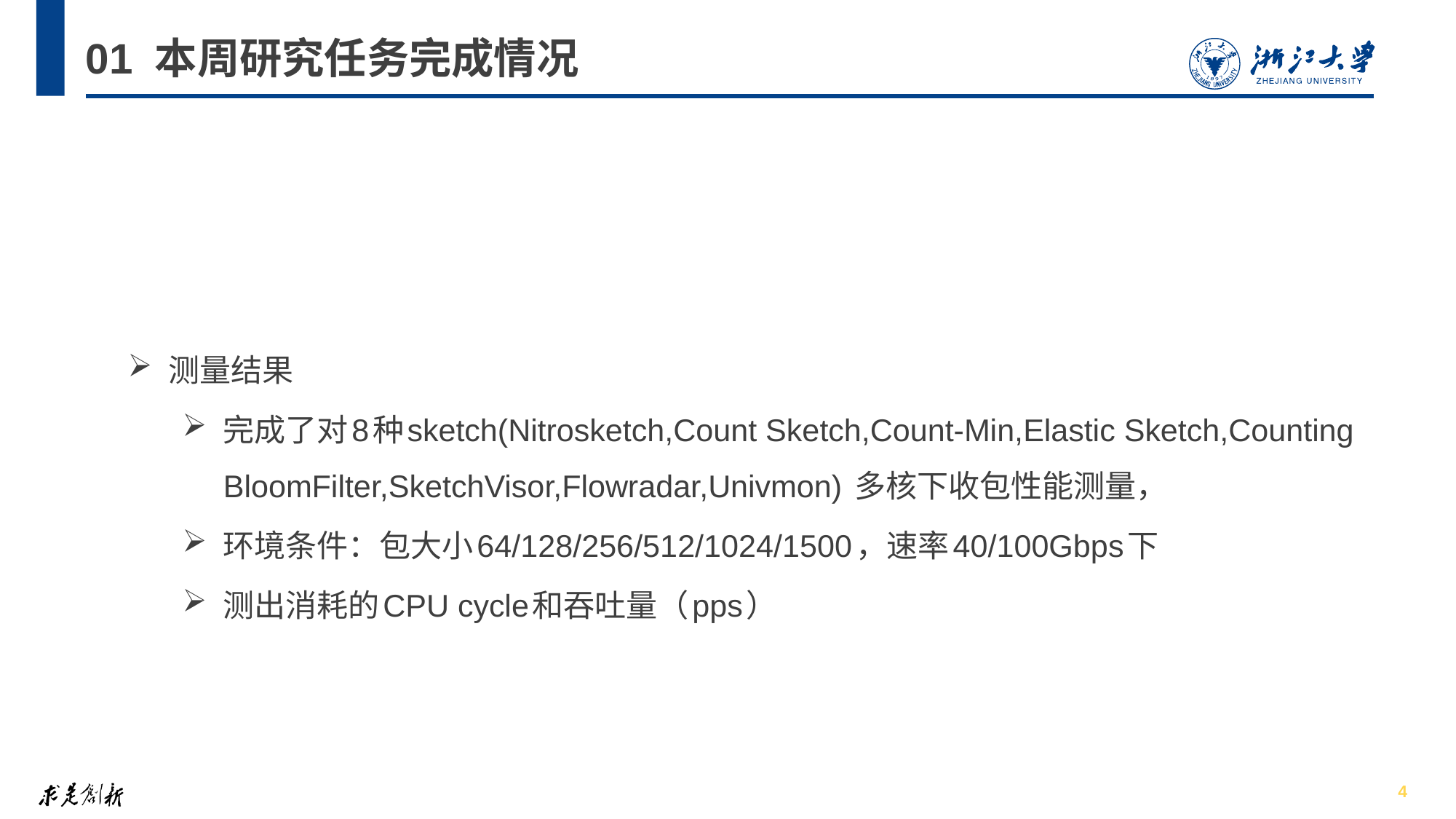

# 01 本周研究任务完成情况

测量结果
完成了对8种sketch(Nitrosketch,Count Sketch,Count-Min,Elastic Sketch,Counting BloomFilter,SketchVisor,Flowradar,Univmon) 多核下收包性能测量，
环境条件：包大小64/128/256/512/1024/1500，速率40/100Gbps下
测出消耗的CPU cycle和吞吐量（pps）

4